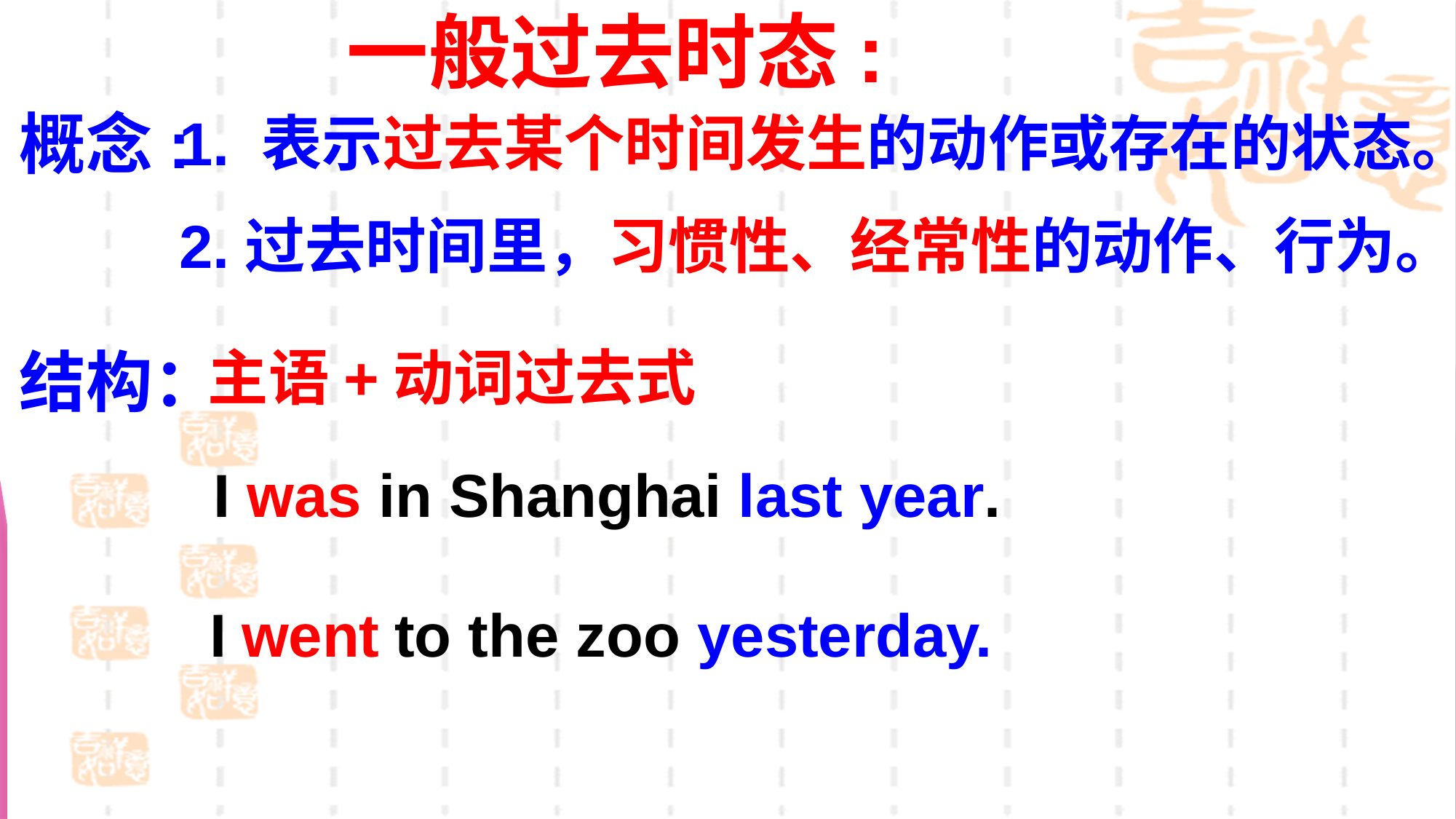

一般过去时态:
概念:
1. 表示过去某个时间发生的动作或存在的状态。
2.过去时间里，习惯性、经常性的动作、行为。
结构：
主语+动词过去式
  I was in Shanghai last year.
  I went to the zoo yesterday.